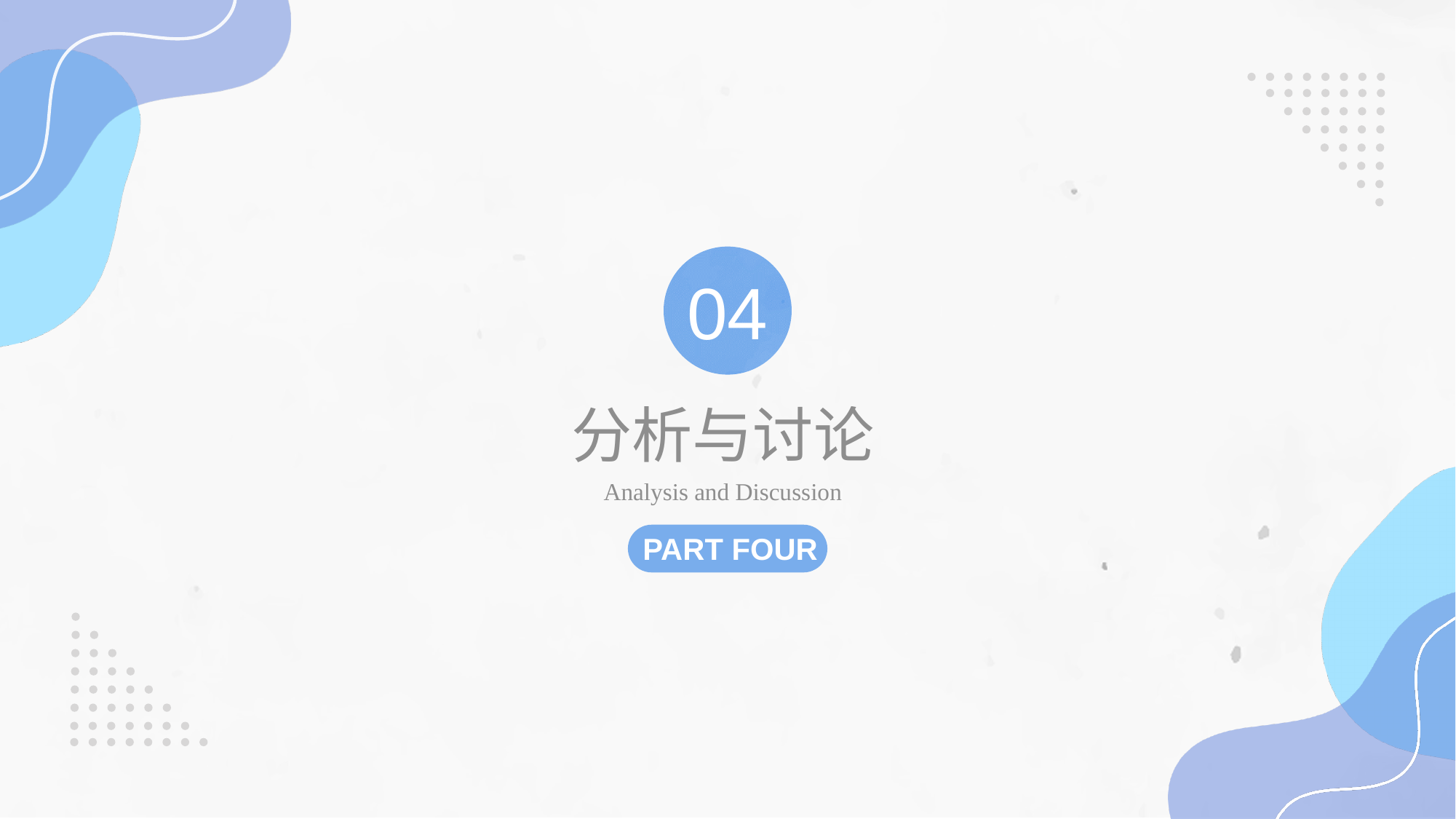

04
分析与讨论
Analysis and Discussion

PART FOUR